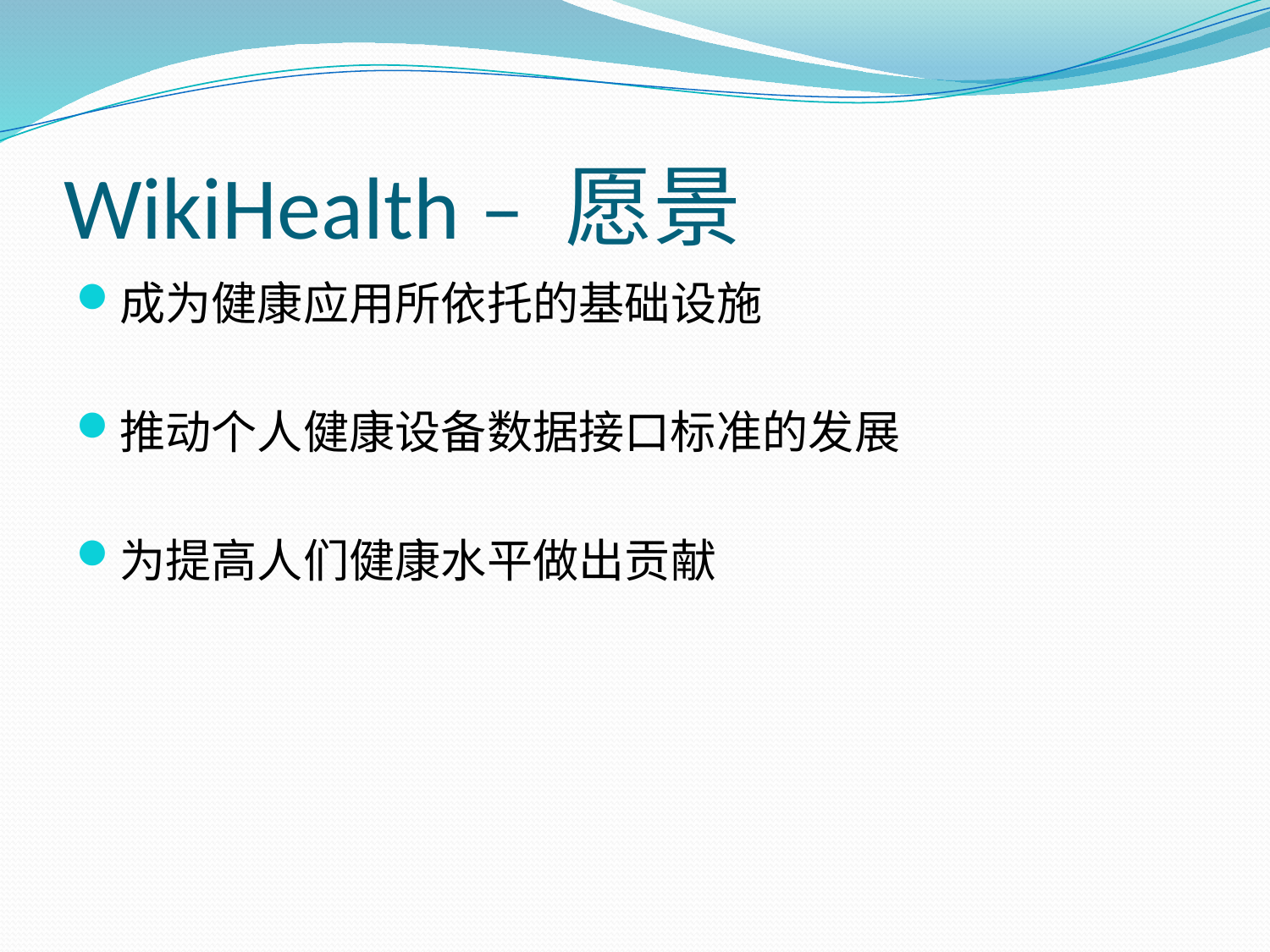

# WikiHealth – 愿景
成为健康应用所依托的基础设施

推动个人健康设备数据接口标准的发展

为提高人们健康水平做出贡献